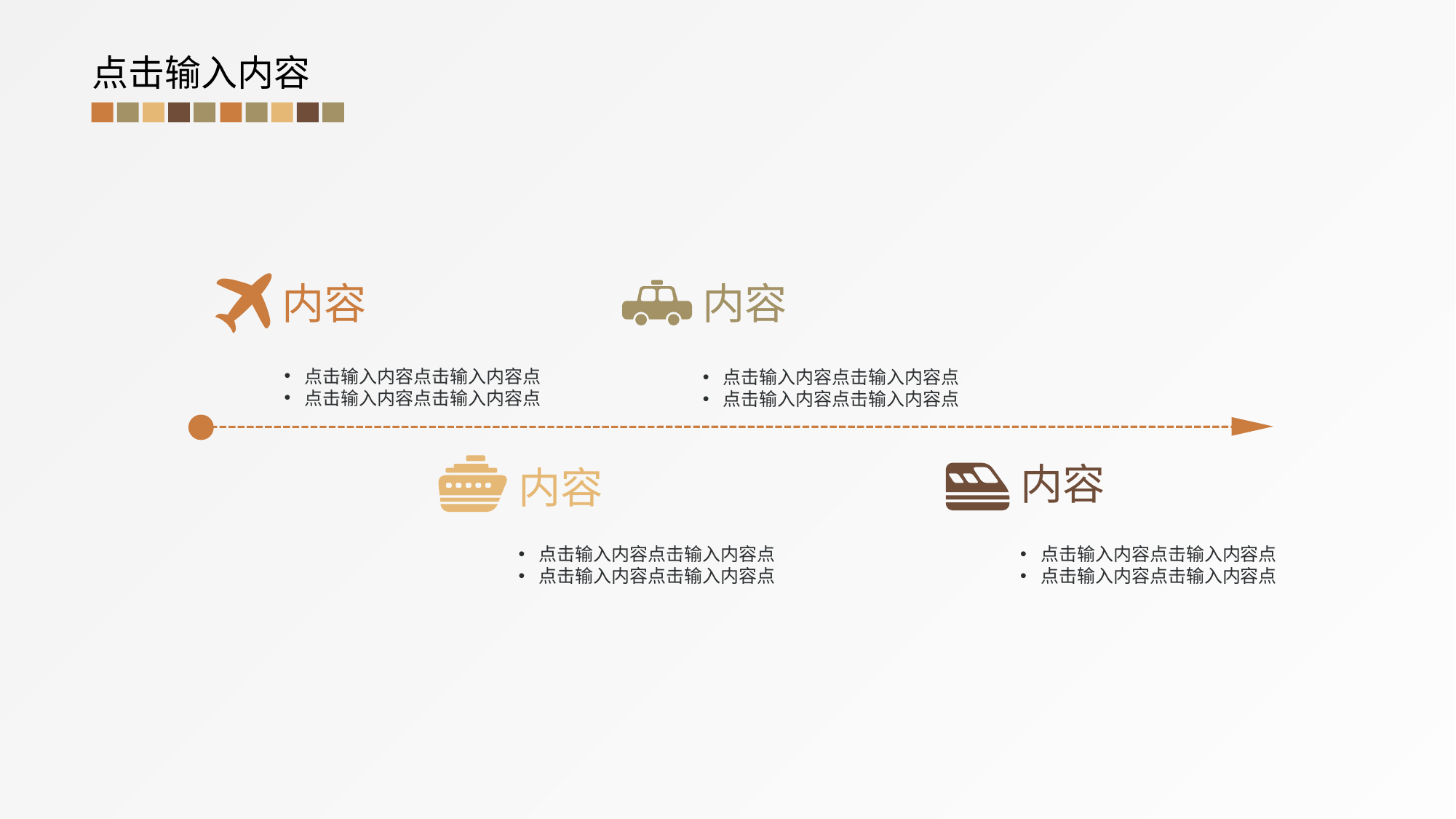

点击输入内容

内容
内容

点击输入内容点击输入内容点
点击输入内容点击输入内容点
点击输入内容点击输入内容点
点击输入内容点击输入内容点

内容

内容

点击输入内容点击输入内容点
点击输入内容点击输入内容点
点击输入内容点击输入内容点
点击输入内容点击输入内容点